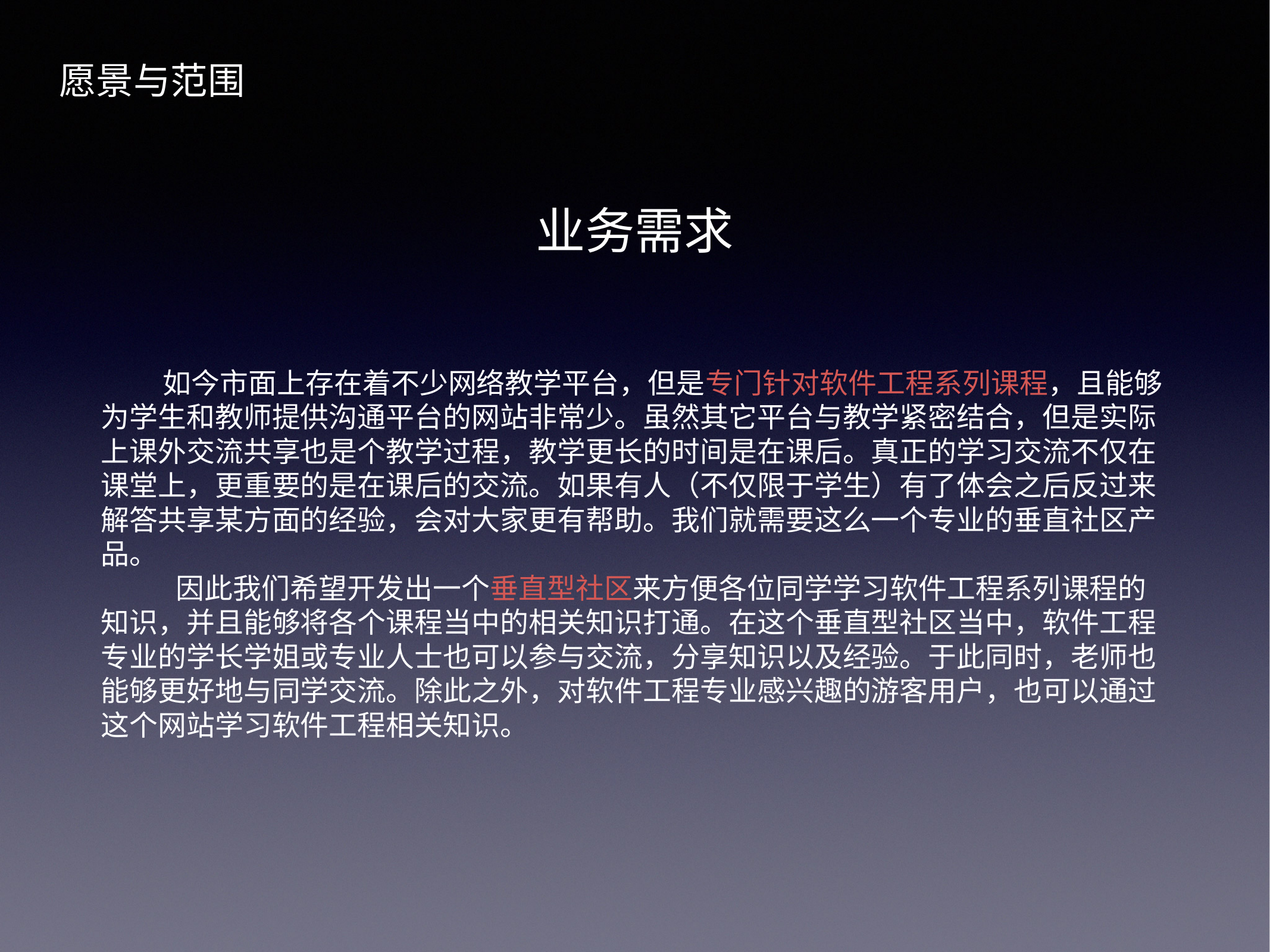

愿景与范围
业务需求
如今市面上存在着不少网络教学平台，但是专门针对软件工程系列课程，且能够为学生和教师提供沟通平台的网站非常少。虽然其它平台与教学紧密结合，但是实际上课外交流共享也是个教学过程，教学更长的时间是在课后。真正的学习交流不仅在课堂上，更重要的是在课后的交流。如果有人（不仅限于学生）有了体会之后反过来解答共享某方面的经验，会对大家更有帮助。我们就需要这么一个专业的垂直社区产品。
 因此我们希望开发出一个垂直型社区来方便各位同学学习软件工程系列课程的知识，并且能够将各个课程当中的相关知识打通。在这个垂直型社区当中，软件工程专业的学长学姐或专业人士也可以参与交流，分享知识以及经验。于此同时，老师也能够更好地与同学交流。除此之外，对软件工程专业感兴趣的游客用户，也可以通过这个网站学习软件工程相关知识。